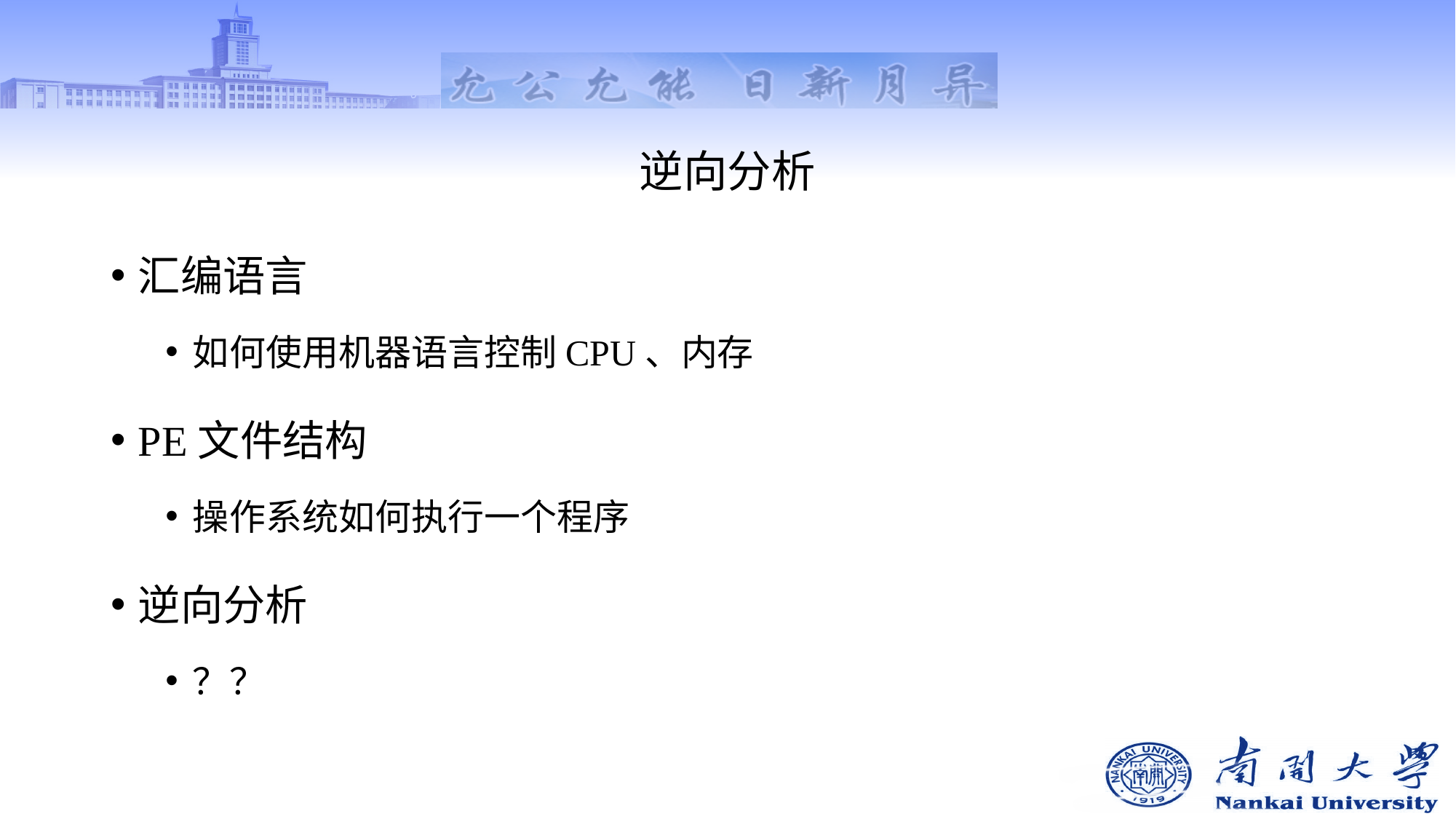

# 逆向分析
汇编语言
如何使用机器语言控制CPU、内存
PE文件结构
操作系统如何执行一个程序
逆向分析
？？